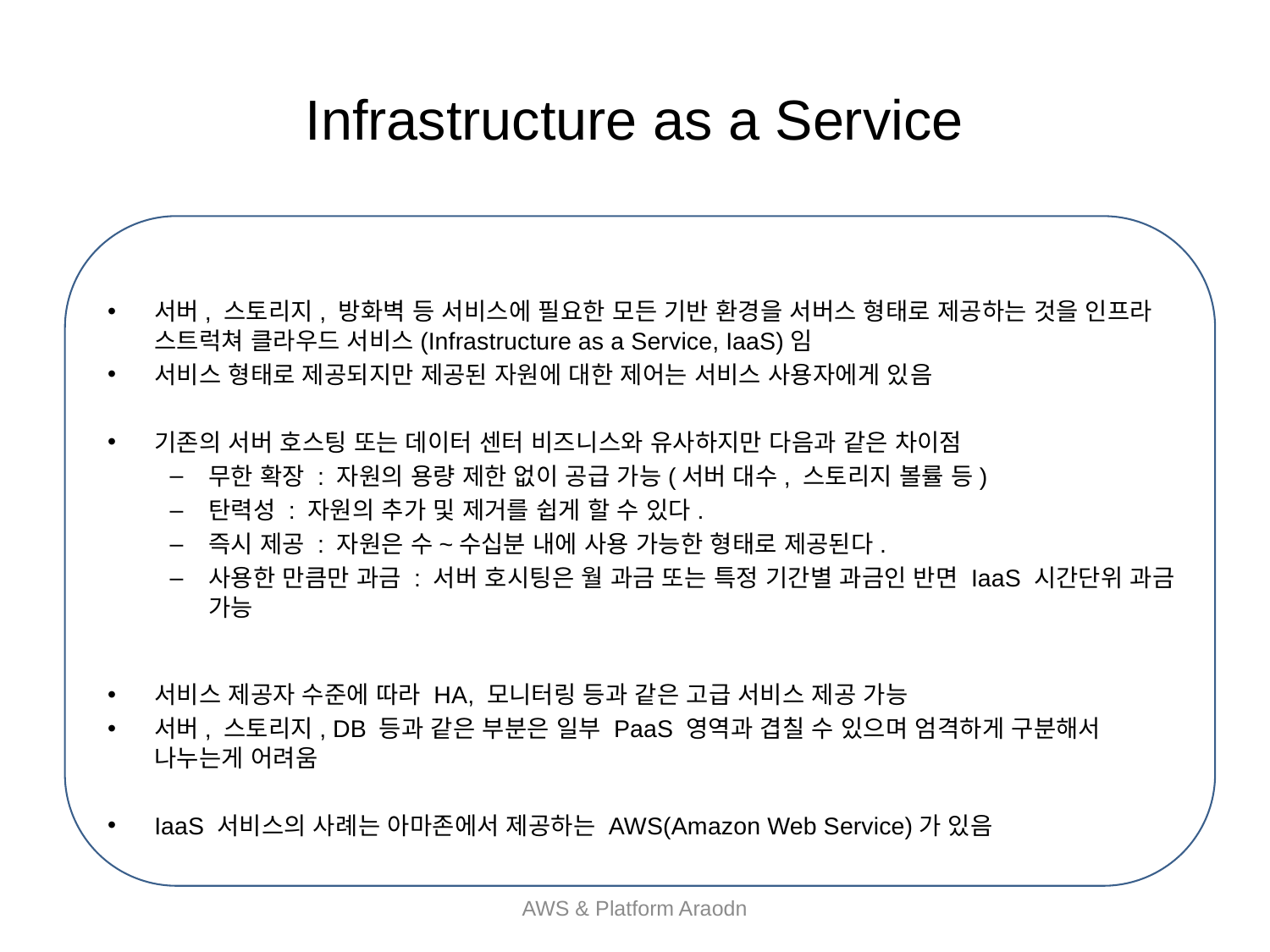

# Infrastructure as a Service

서버, 스토리지, 방화벽 등 서비스에 필요한 모든 기반 환경을 서버스 형태로 제공하는 것을 인프라 스트럭쳐 클라우드 서비스(Infrastructure as a Service, IaaS)임
서비스 형태로 제공되지만 제공된 자원에 대한 제어는 서비스 사용자에게 있음

기존의 서버 호스팅 또는 데이터 센터 비즈니스와 유사하지만 다음과 같은 차이점
무한 확장 : 자원의 용량 제한 없이 공급 가능(서버 대수, 스토리지 볼률 등)
탄력성 : 자원의 추가 및 제거를 쉽게 할 수 있다.
즉시 제공 : 자원은 수~수십분 내에 사용 가능한 형태로 제공된다.
사용한 만큼만 과금 : 서버 호시팅은 월 과금 또는 특정 기간별 과금인 반면 IaaS 시간단위 과금 가능

서비스 제공자 수준에 따라 HA, 모니터링 등과 같은 고급 서비스 제공 가능
서버, 스토리지, DB 등과 같은 부분은 일부 PaaS 영역과 겹칠 수 있으며 엄격하게 구분해서 나누는게 어려움

IaaS 서비스의 사례는 아마존에서 제공하는 AWS(Amazon Web Service)가 있음
AWS & Platform Araodn